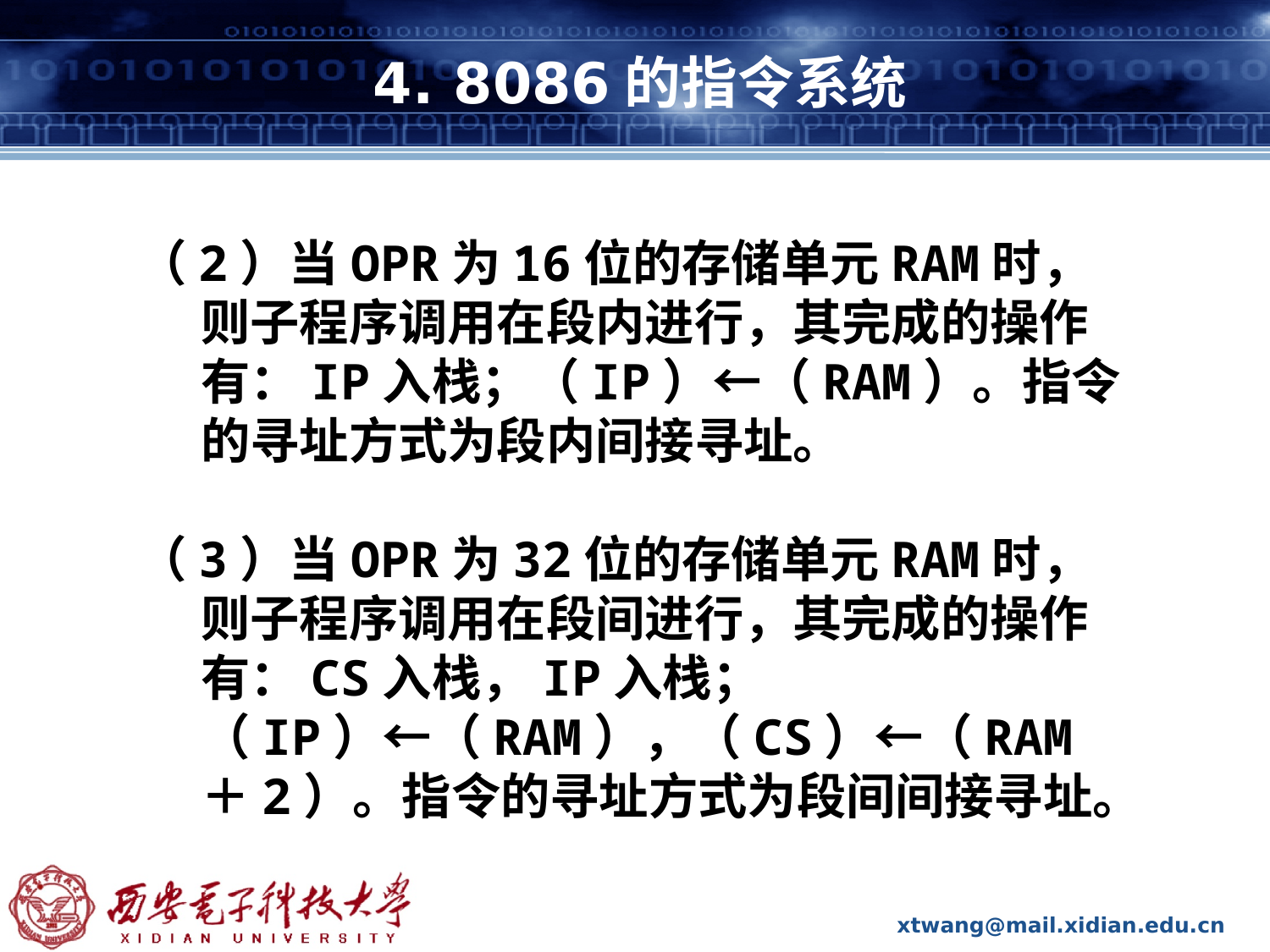

# 4. 8086的指令系统
（2）当OPR为16位的存储单元RAM时，则子程序调用在段内进行，其完成的操作有：IP入栈；（IP）←（RAM）。指令的寻址方式为段内间接寻址。

（3）当OPR为32位的存储单元RAM时，则子程序调用在段间进行，其完成的操作有：CS入栈，IP入栈；（IP）←（RAM），（CS）←（RAM＋2）。指令的寻址方式为段间间接寻址。